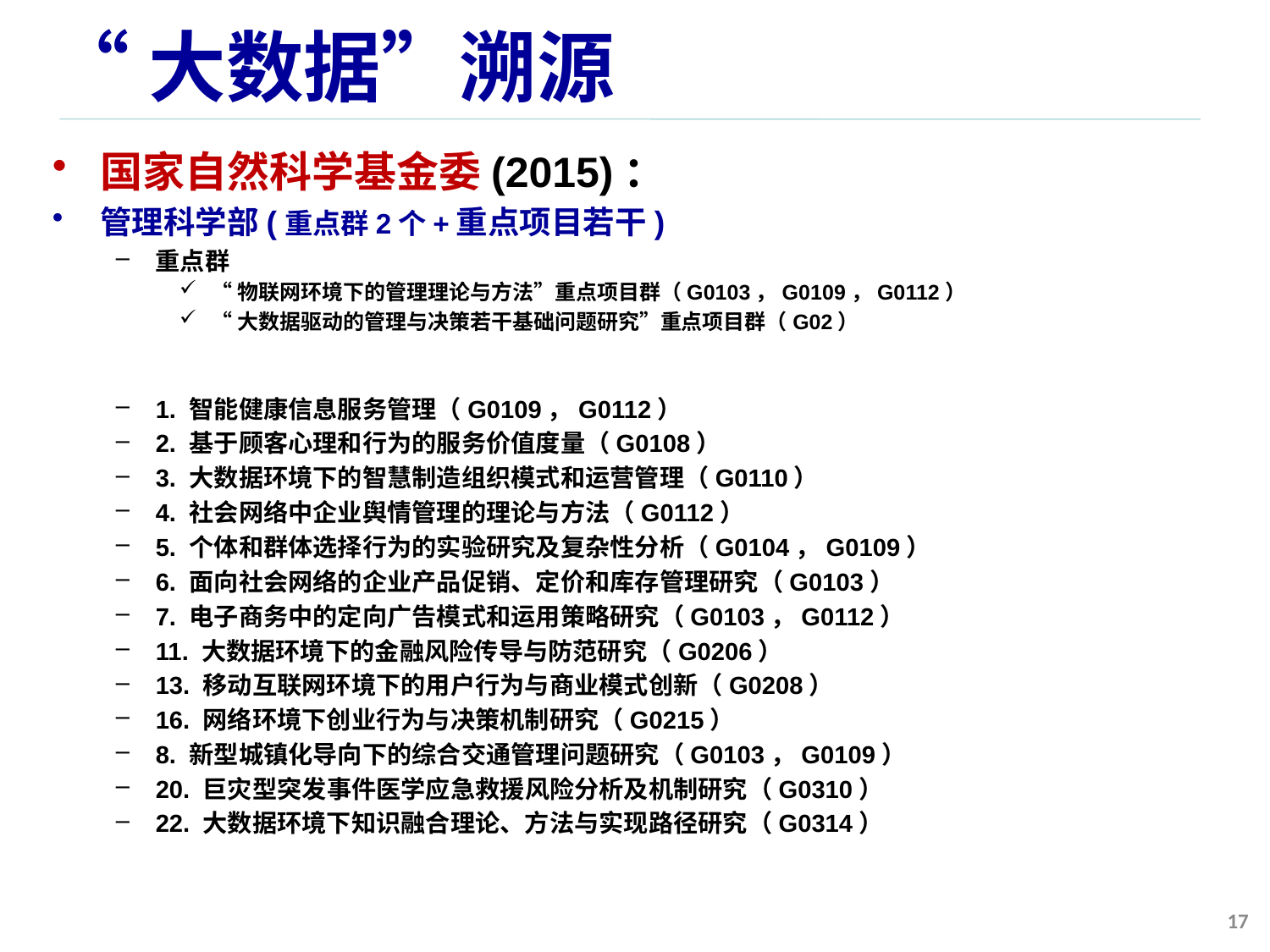

# “大数据”溯源
国家自然科学基金委(2015)：
管理科学部(重点群2个+重点项目若干)
重点群
“物联网环境下的管理理论与方法”重点项目群（G0103，G0109，G0112）
“大数据驱动的管理与决策若干基础问题研究”重点项目群（G02）

1. 智能健康信息服务管理（G0109，G0112）
2. 基于顾客心理和行为的服务价值度量（G0108）
3. 大数据环境下的智慧制造组织模式和运营管理（G0110）
4. 社会网络中企业舆情管理的理论与方法（G0112）
5. 个体和群体选择行为的实验研究及复杂性分析（G0104，G0109）
6. 面向社会网络的企业产品促销、定价和库存管理研究（G0103）
7. 电子商务中的定向广告模式和运用策略研究（G0103，G0112）
11. 大数据环境下的金融风险传导与防范研究（G0206）
13. 移动互联网环境下的用户行为与商业模式创新（G0208）
16. 网络环境下创业行为与决策机制研究（G0215）
8. 新型城镇化导向下的综合交通管理问题研究（G0103，G0109）
20. 巨灾型突发事件医学应急救援风险分析及机制研究（G0310）
22. 大数据环境下知识融合理论、方法与实现路径研究（G0314）

17